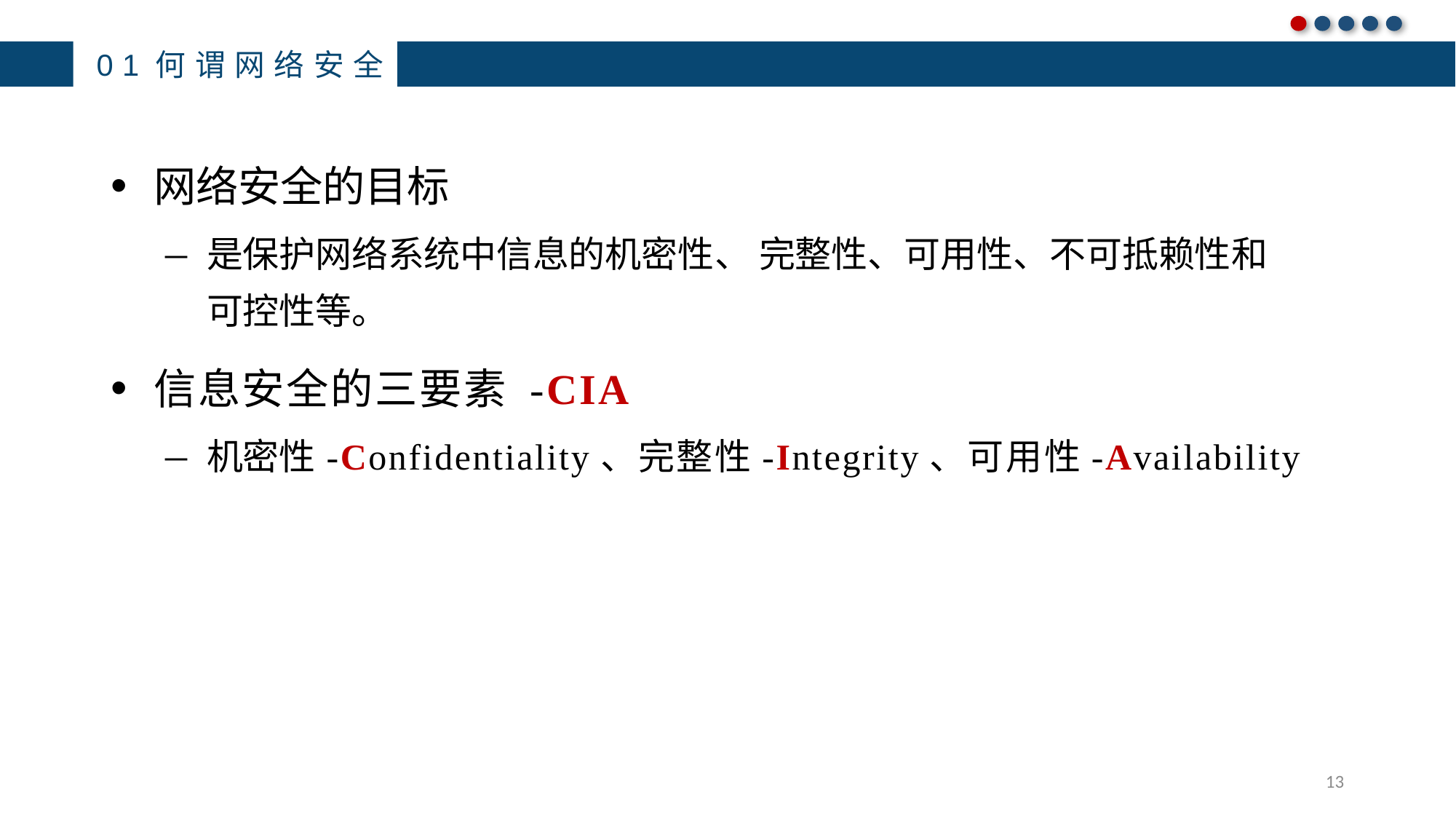

01何谓网络安全

网络安全的目标
是保护网络系统中信息的机密性、 完整性、可用性、不可抵赖性和可控性等。
信息安全的三要素 -CIA
机密性-Confidentiality、完整性-Integrity、可用性-Availability
13